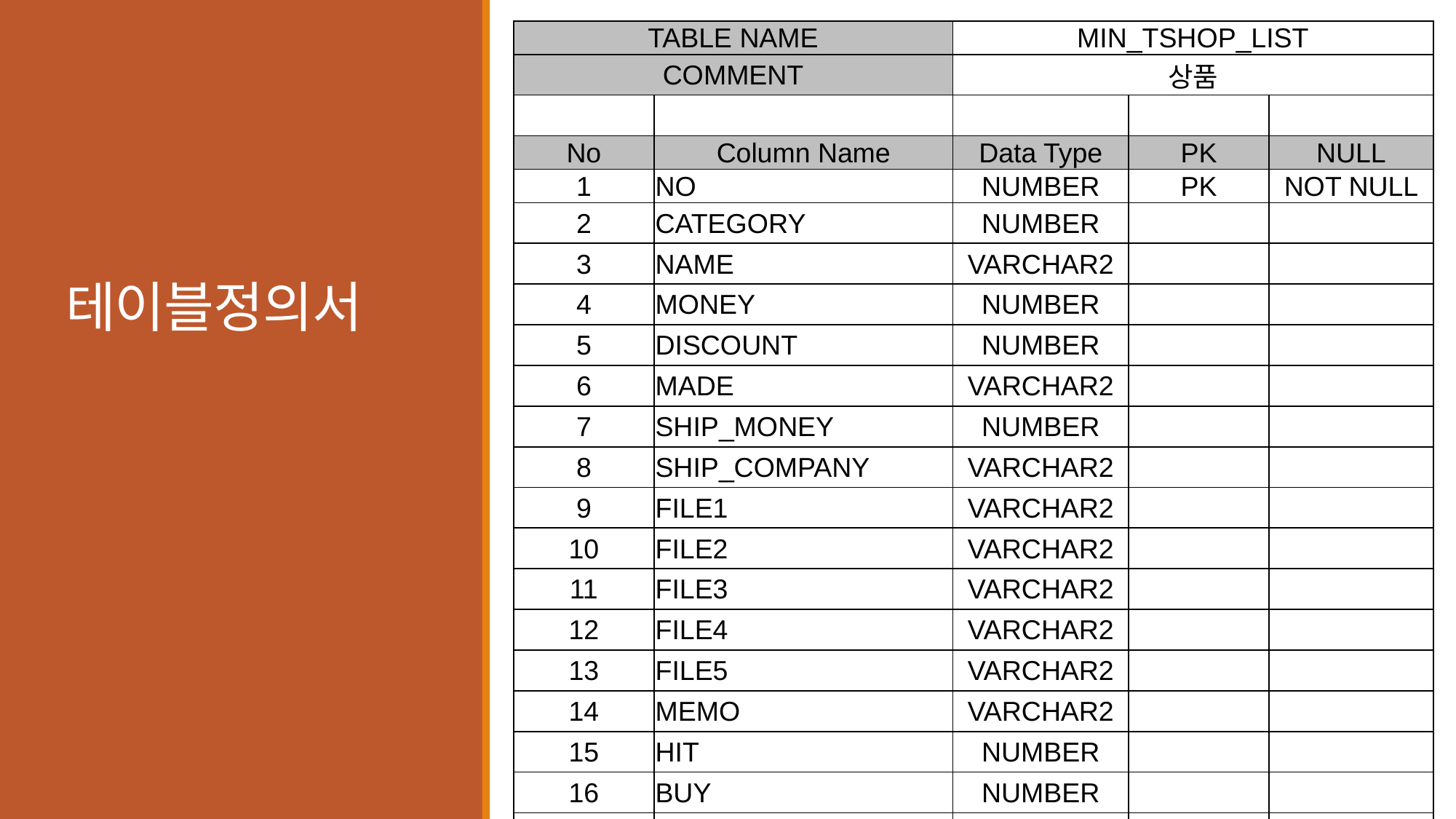

| TABLE NAME |  | MIN\_TSHOP\_LIST |  |  |
| --- | --- | --- | --- | --- |
| COMMENT |  | 상품 |  |  |
|  |  |  |  |  |
| No | Column Name | Data Type | PK | NULL |
| 1 | NO | NUMBER | PK | NOT NULL |
| 2 | CATEGORY | NUMBER |  |  |
| 3 | NAME | VARCHAR2 |  |  |
| 4 | MONEY | NUMBER |  |  |
| 5 | DISCOUNT | NUMBER |  |  |
| 6 | MADE | VARCHAR2 |  |  |
| 7 | SHIP\_MONEY | NUMBER |  |  |
| 8 | SHIP\_COMPANY | VARCHAR2 |  |  |
| 9 | FILE1 | VARCHAR2 |  |  |
| 10 | FILE2 | VARCHAR2 |  |  |
| 11 | FILE3 | VARCHAR2 |  |  |
| 12 | FILE4 | VARCHAR2 |  |  |
| 13 | FILE5 | VARCHAR2 |  |  |
| 14 | MEMO | VARCHAR2 |  |  |
| 15 | HIT | NUMBER |  |  |
| 16 | BUY | NUMBER |  |  |
| 17 | DATES | VARCHAR2 |  |  |
| 18 | RMONEY | NUMBER |  |  |
| 19 | SELLERS | NUMBER | FK | NOT NULL |
# 테이블정의서